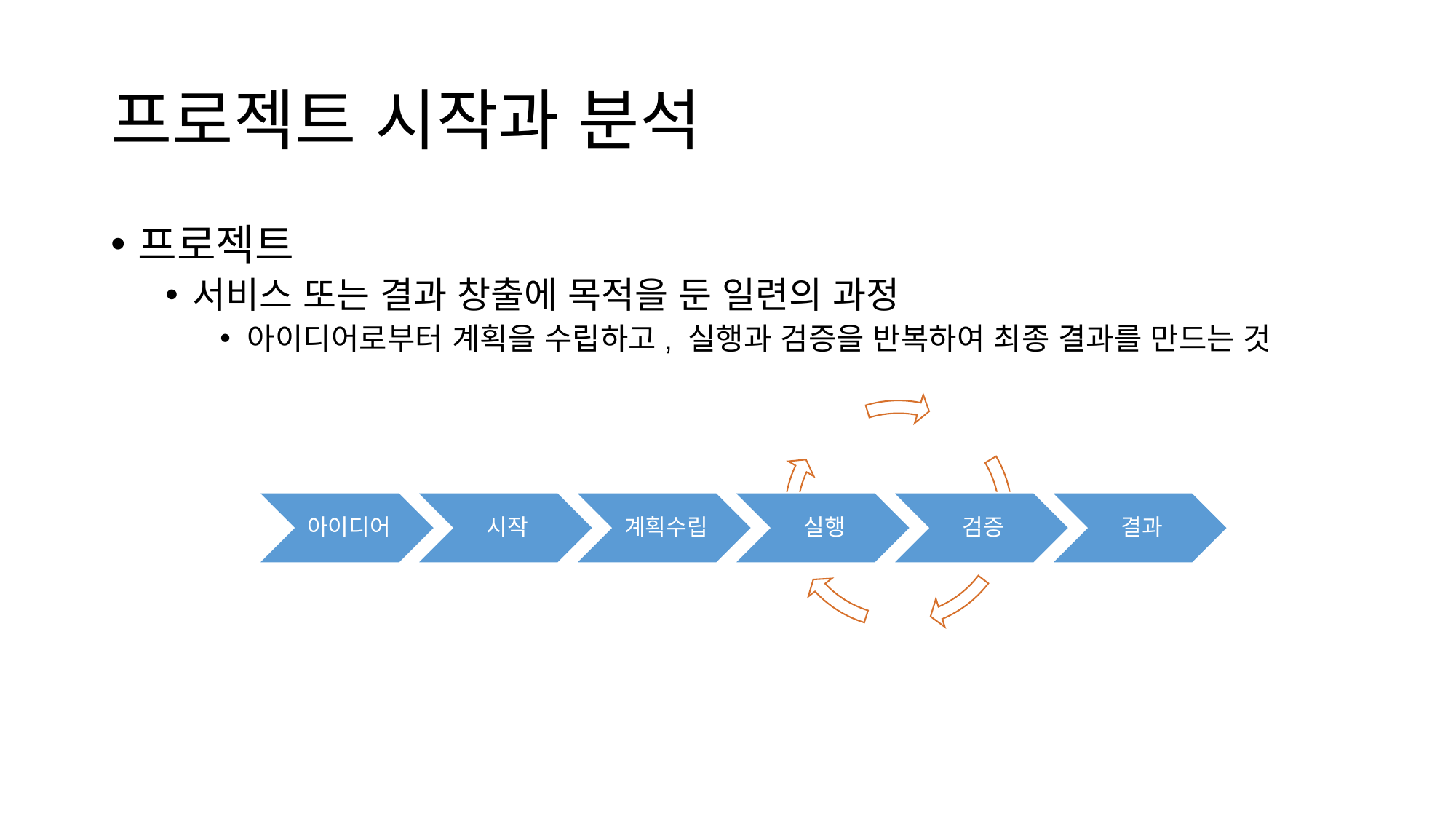

# 프로젝트 시작과 분석
프로젝트
서비스 또는 결과 창출에 목적을 둔 일련의 과정
아이디어로부터 계획을 수립하고, 실행과 검증을 반복하여 최종 결과를 만드는 것

아이디어
시작
계획수립
실행
검증
결과